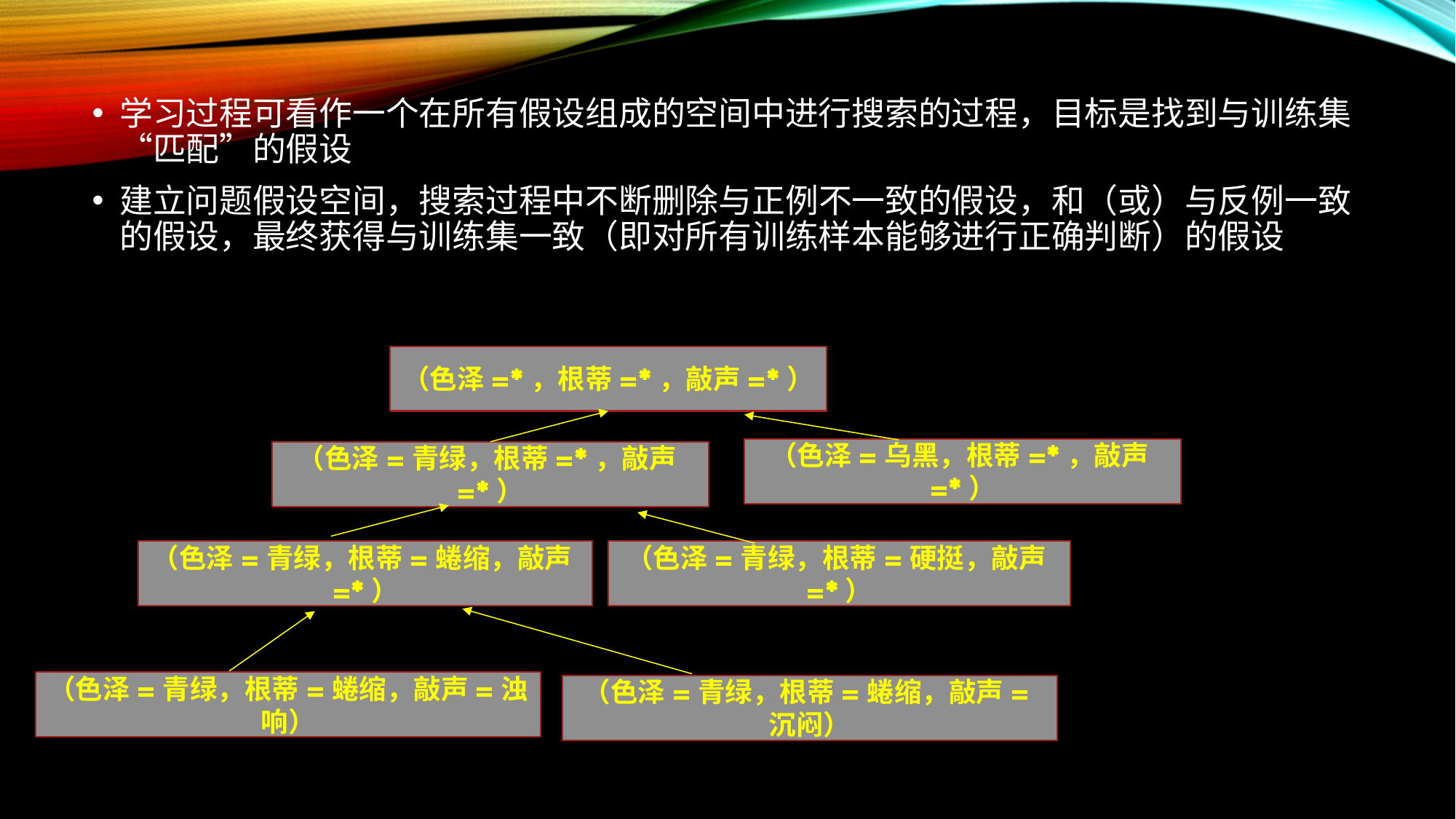

学习过程可看作一个在所有假设组成的空间中进行搜索的过程，目标是找到与训练集“匹配”的假设
建立问题假设空间，搜索过程中不断删除与正例不一致的假设，和（或）与反例一致的假设，最终获得与训练集一致（即对所有训练样本能够进行正确判断）的假设
#
（色泽=*，根蒂=*，敲声=*）
（色泽=乌黑，根蒂=*，敲声=*）
（色泽=青绿，根蒂=*，敲声=*）
（色泽=青绿，根蒂=硬挺，敲声=*）
（色泽=青绿，根蒂=蜷缩，敲声=*）
（色泽=青绿，根蒂=蜷缩，敲声=浊响）
（色泽=青绿，根蒂=蜷缩，敲声=沉闷）